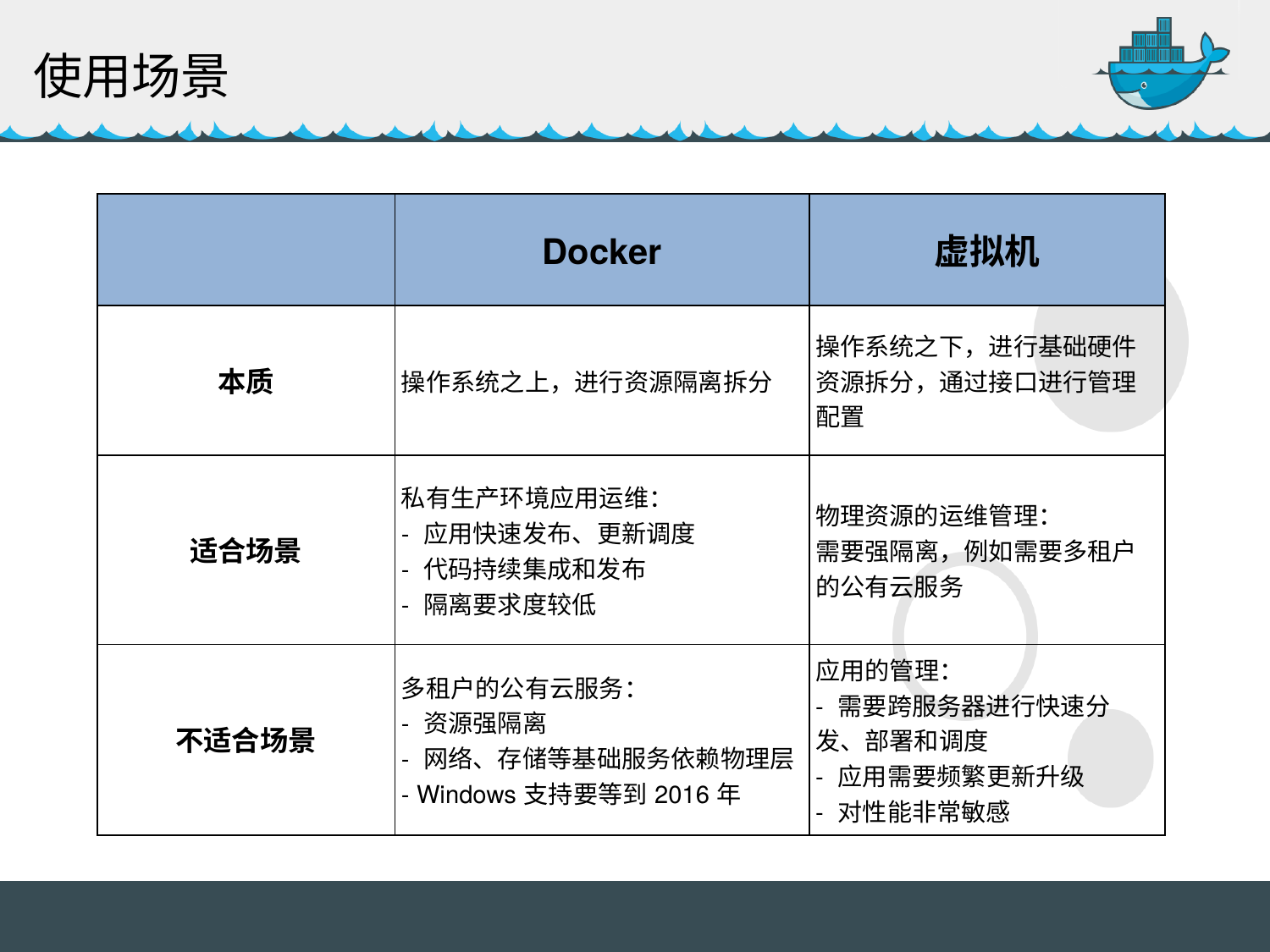

使用场景
|  | Docker | 虚拟机 |
| --- | --- | --- |
| 本质 | 操作系统之上，进行资源隔离拆分 | 操作系统之下，进行基础硬件资源拆分，通过接口进行管理配置 |
| 适合场景 | 私有生产环境应用运维： - 应用快速发布、更新调度 - 代码持续集成和发布 - 隔离要求度较低 | 物理资源的运维管理： 需要强隔离，例如需要多租户的公有云服务 |
| 不适合场景 | 多租户的公有云服务： - 资源强隔离 - 网络、存储等基础服务依赖物理层 - Windows支持要等到2016年 | 应用的管理： - 需要跨服务器进行快速分发、部署和调度 - 应用需要频繁更新升级 - 对性能非常敏感 |